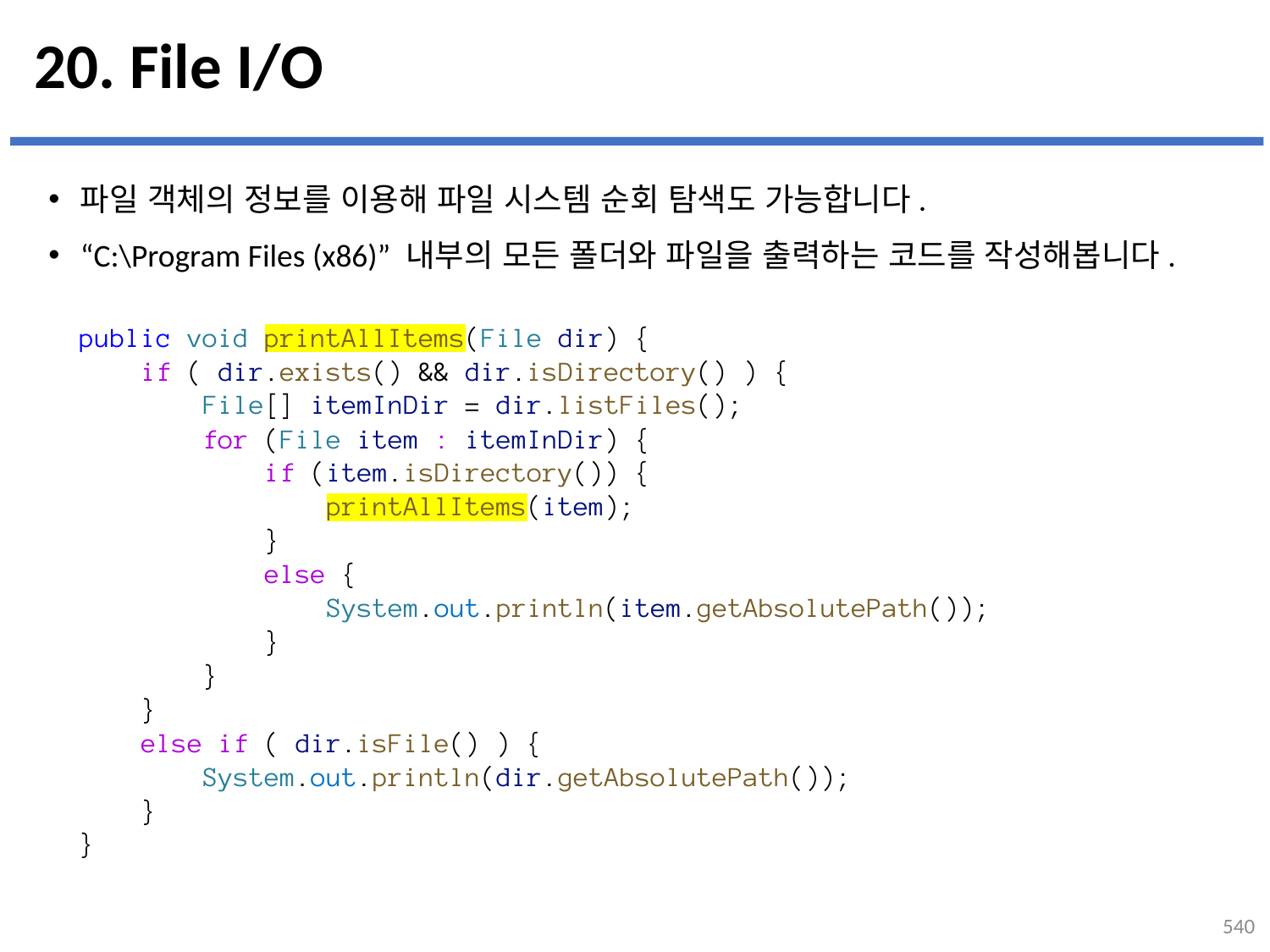

# 20. File I/O
파일 객체의 정보를 이용해 파일 시스템 순회 탐색도 가능합니다.
“C:\Program Files (x86)” 내부의 모든 폴더와 파일을 출력하는 코드를 작성해봅니다.
public void printAllItems(File dir) {
    if ( dir.exists() && dir.isDirectory() ) {
        File[] itemInDir = dir.listFiles();
        for (File item : itemInDir) {
            if (item.isDirectory()) {
                printAllItems(item);
            }
            else {
                System.out.println(item.getAbsolutePath());
            }
        }
    }
    else if ( dir.isFile() ) {
        System.out.println(dir.getAbsolutePath());
    }
}
540